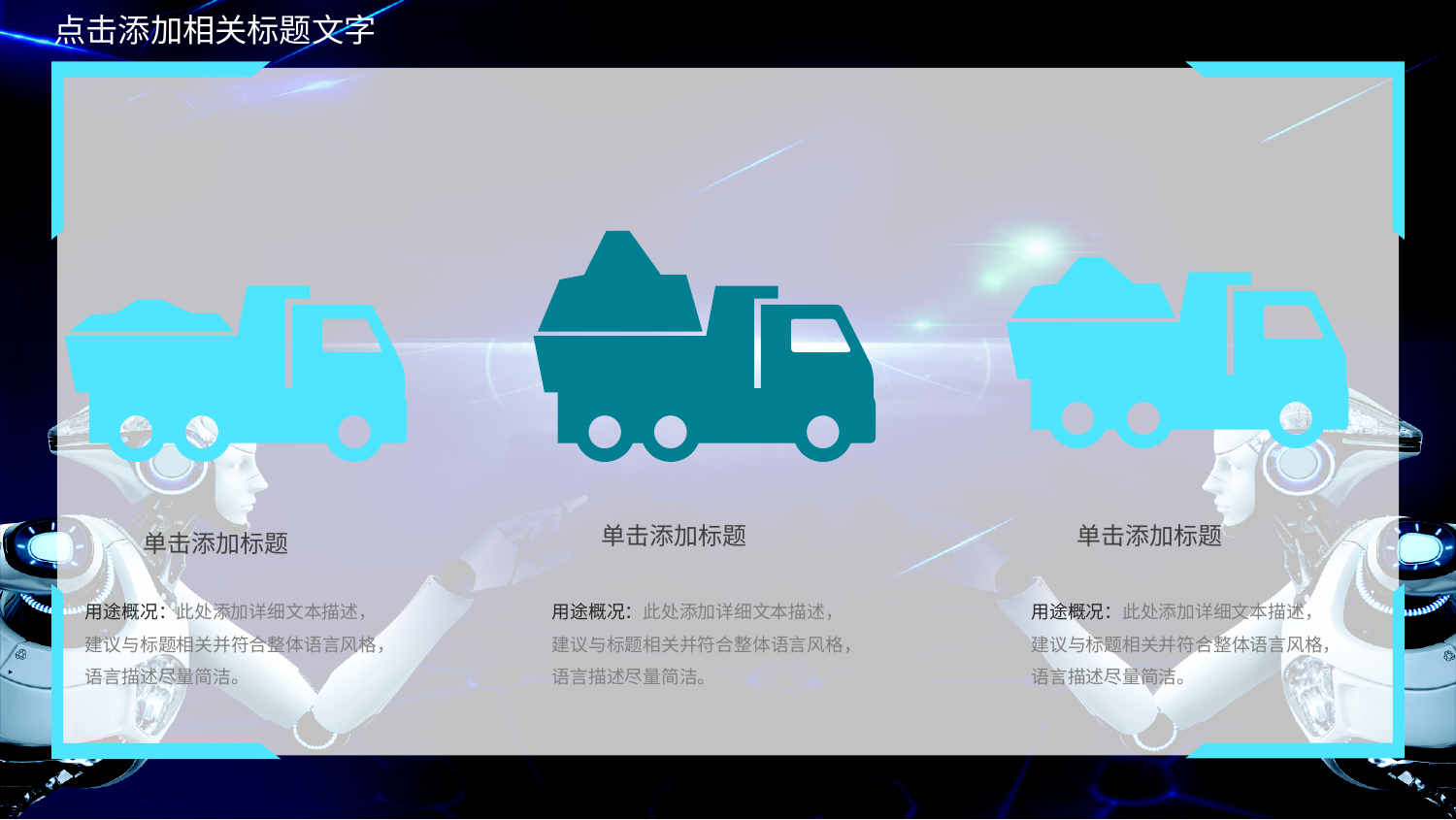

单击添加标题
单击添加标题
单击添加标题
用途概况：此处添加详细文本描述，建议与标题相关并符合整体语言风格，语言描述尽量简洁。
用途概况：此处添加详细文本描述，建议与标题相关并符合整体语言风格，语言描述尽量简洁。
用途概况：此处添加详细文本描述，建议与标题相关并符合整体语言风格，语言描述尽量简洁。